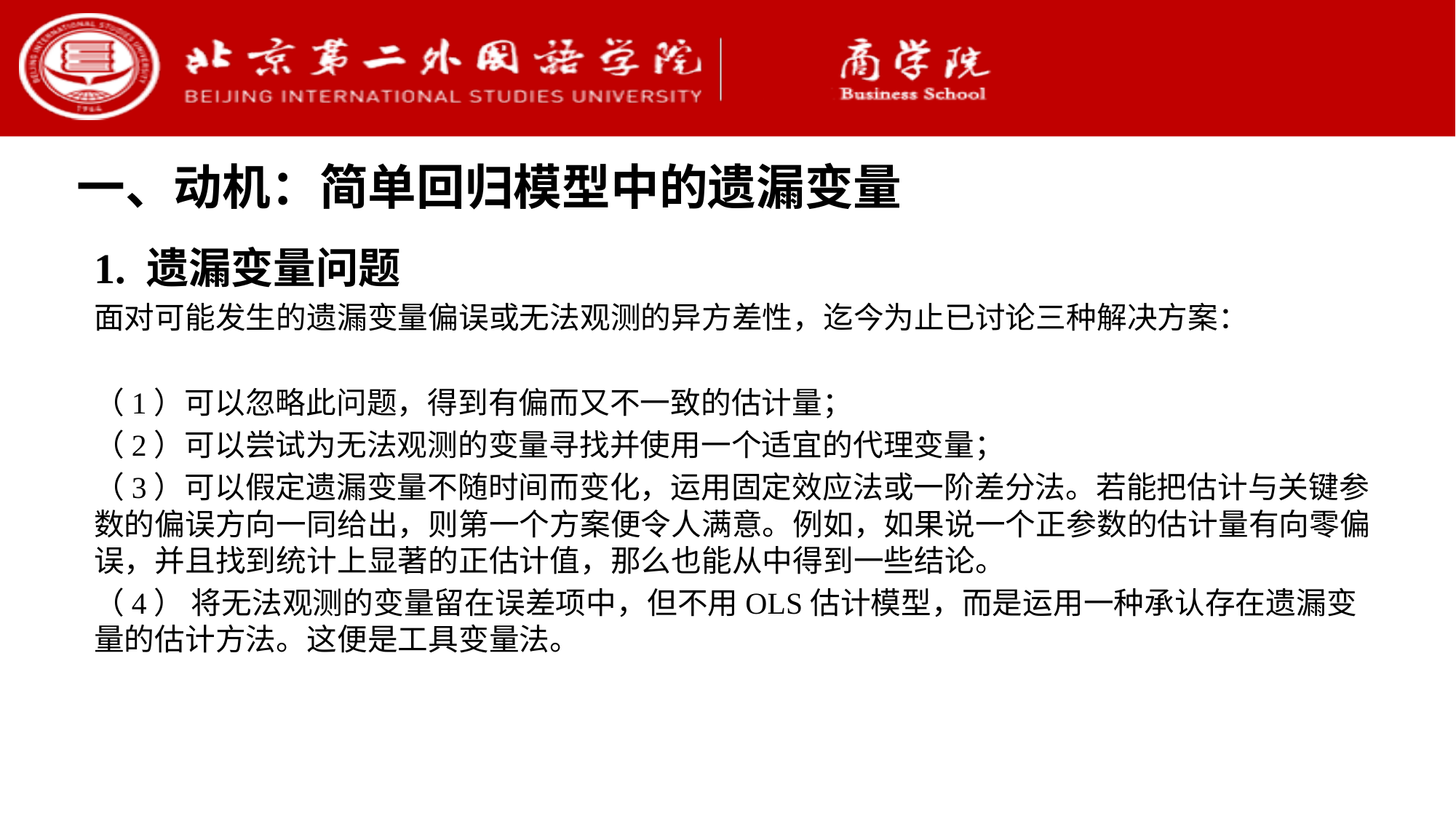

一、动机：简单回归模型中的遗漏变量
1. 遗漏变量问题
面对可能发生的遗漏变量偏误或无法观测的异方差性，迄今为止已讨论三种解决方案：

（1）可以忽略此问题，得到有偏而又不一致的估计量；
（2）可以尝试为无法观测的变量寻找并使用一个适宜的代理变量；
（3）可以假定遗漏变量不随时间而变化，运用固定效应法或一阶差分法。若能把估计与关键参数的偏误方向一同给出，则第一个方案便令人满意。例如，如果说一个正参数的估计量有向零偏误，并且找到统计上显著的正估计值，那么也能从中得到一些结论。
（4） 将无法观测的变量留在误差项中，但不用OLS估计模型，而是运用一种承认存在遗漏变量的估计方法。这便是工具变量法。